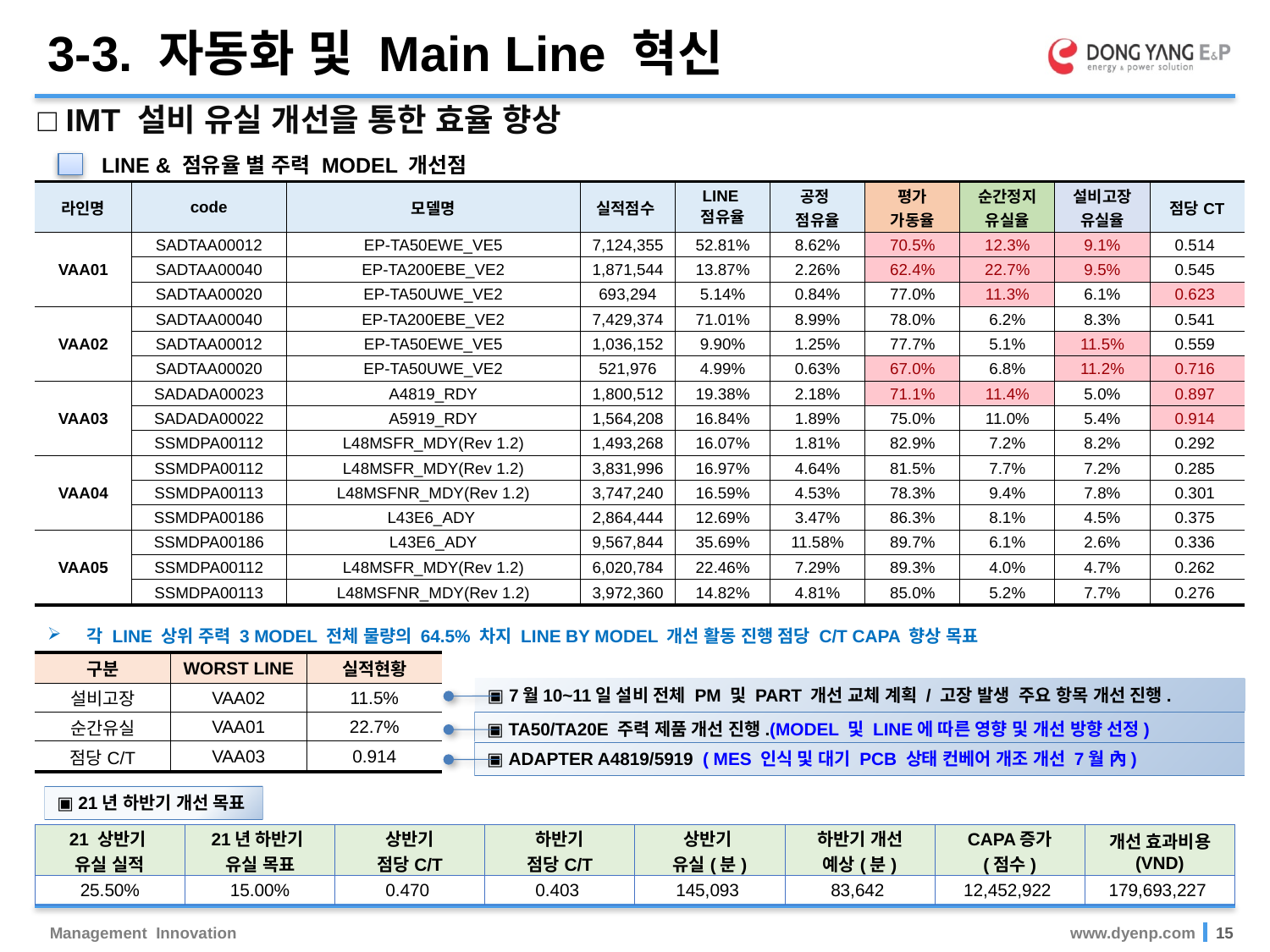

3-3. 자동화 및 Main Line 혁신
□ IMT 설비 유실 개선을 통한 효율 향상
LINE & 점유율 별 주력 MODEL 개선점

| 라인명 | code | 모델명 | 실적점수 | LINE 점유율 | 공정 점유율 | 평가 가동율 | 순간정지 유실율 | 설비고장 유실율 | 점당CT |
| --- | --- | --- | --- | --- | --- | --- | --- | --- | --- |
| VAA01 | SADTAA00012 | EP-TA50EWE\_VE5 | 7,124,355 | 52.81% | 8.62% | 70.5% | 12.3% | 9.1% | 0.514 |
|  | SADTAA00040 | EP-TA200EBE\_VE2 | 1,871,544 | 13.87% | 2.26% | 62.4% | 22.7% | 9.5% | 0.545 |
|  | SADTAA00020 | EP-TA50UWE\_VE2 | 693,294 | 5.14% | 0.84% | 77.0% | 11.3% | 6.1% | 0.623 |
| VAA02 | SADTAA00040 | EP-TA200EBE\_VE2 | 7,429,374 | 71.01% | 8.99% | 78.0% | 6.2% | 8.3% | 0.541 |
|  | SADTAA00012 | EP-TA50EWE\_VE5 | 1,036,152 | 9.90% | 1.25% | 77.7% | 5.1% | 11.5% | 0.559 |
|  | SADTAA00020 | EP-TA50UWE\_VE2 | 521,976 | 4.99% | 0.63% | 67.0% | 6.8% | 11.2% | 0.716 |
| VAA03 | SADADA00023 | A4819\_RDY | 1,800,512 | 19.38% | 2.18% | 71.1% | 11.4% | 5.0% | 0.897 |
|  | SADADA00022 | A5919\_RDY | 1,564,208 | 16.84% | 1.89% | 75.0% | 11.0% | 5.4% | 0.914 |
|  | SSMDPA00112 | L48MSFR\_MDY(Rev 1.2) | 1,493,268 | 16.07% | 1.81% | 82.9% | 7.2% | 8.2% | 0.292 |
| VAA04 | SSMDPA00112 | L48MSFR\_MDY(Rev 1.2) | 3,831,996 | 16.97% | 4.64% | 81.5% | 7.7% | 7.2% | 0.285 |
|  | SSMDPA00113 | L48MSFNR\_MDY(Rev 1.2) | 3,747,240 | 16.59% | 4.53% | 78.3% | 9.4% | 7.8% | 0.301 |
|  | SSMDPA00186 | L43E6\_ADY | 2,864,444 | 12.69% | 3.47% | 86.3% | 8.1% | 4.5% | 0.375 |
| VAA05 | SSMDPA00186 | L43E6\_ADY | 9,567,844 | 35.69% | 11.58% | 89.7% | 6.1% | 2.6% | 0.336 |
|  | SSMDPA00112 | L48MSFR\_MDY(Rev 1.2) | 6,020,784 | 22.46% | 7.29% | 89.3% | 4.0% | 4.7% | 0.262 |
|  | SSMDPA00113 | L48MSFNR\_MDY(Rev 1.2) | 3,972,360 | 14.82% | 4.81% | 85.0% | 5.2% | 7.7% | 0.276 |
각 LINE 상위 주력 3 MODEL 전체 물량의 64.5% 차지 LINE BY MODEL 개선 활동 진행 점당 C/T CAPA 향상 목표
| 구분 | WORST LINE | 실적현황 |
| --- | --- | --- |
| 설비고장 | VAA02 | 11.5% |
| 순간유실 | VAA01 | 22.7% |
| 점당C/T | VAA03 | 0.914 |
▣ 7월10~11일 설비 전체 PM 및 PART 개선 교체 계획 / 고장 발생  주요 항목 개선 진행.
▣ TA50/TA20E 주력 제품 개선 진행.(MODEL 및 LINE에 따른 영향 및 개선 방향 선정)
▣ ADAPTER A4819/5919  ( MES 인식 및 대기 PCB 상태 컨베어 개조 개선 7월 內)
▣ 21년 하반기 개선 목표
| 21 상반기 유실 실적 | 21년 하반기 유실 목표 | 상반기 점당C/T | 하반기 점당C/T | 상반기 유실(분) | 하반기 개선 예상(분) | CAPA증가 (점수) | 개선 효과비용 (VND) |
| --- | --- | --- | --- | --- | --- | --- | --- |
| 25.50% | 15.00% | 0.470 | 0.403 | 145,093 | 83,642 | 12,452,922 | 179,693,227 |